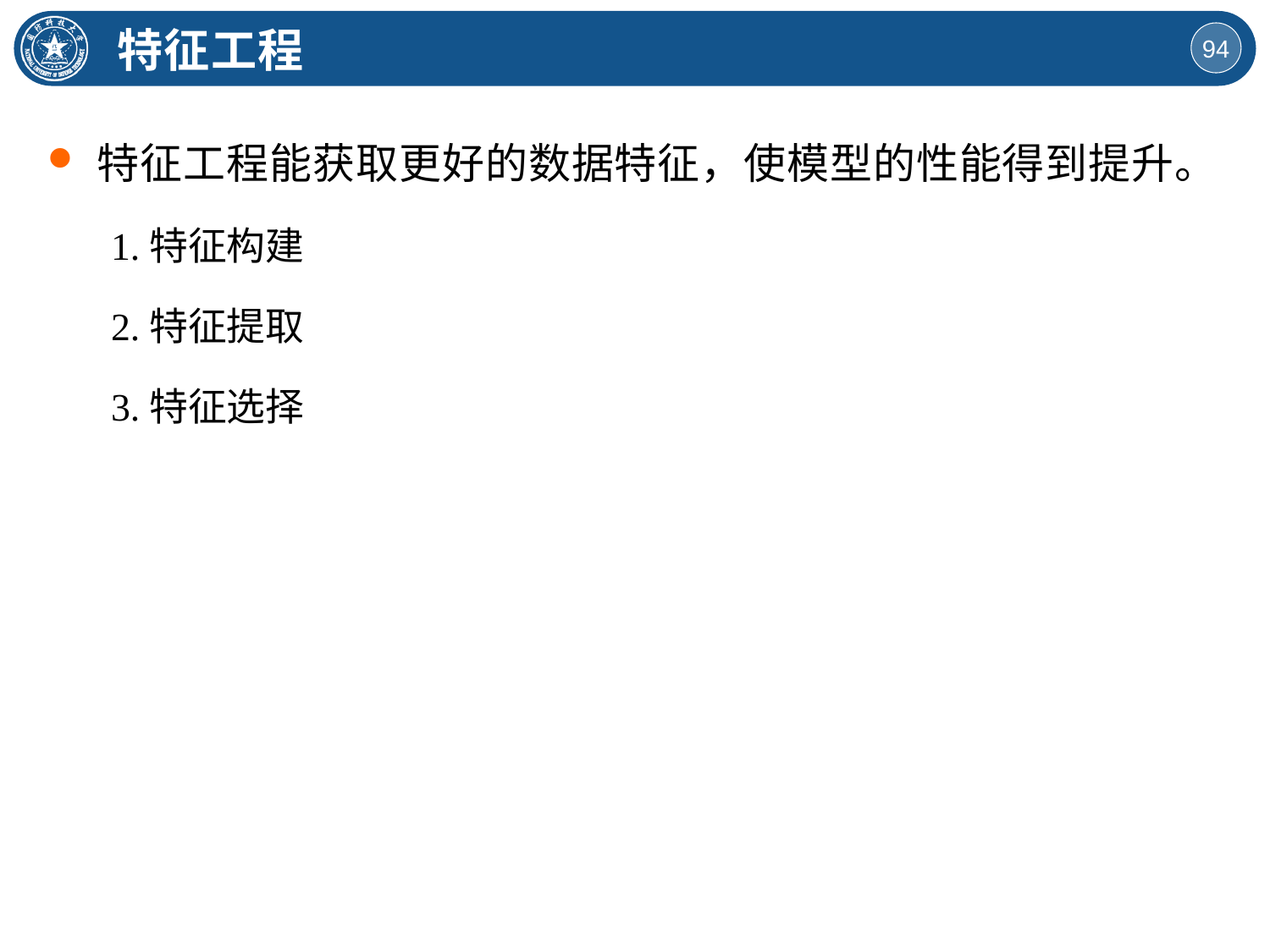

特征工程
特征工程能获取更好的数据特征，使模型的性能得到提升。
1.特征构建
2.特征提取
3.特征选择